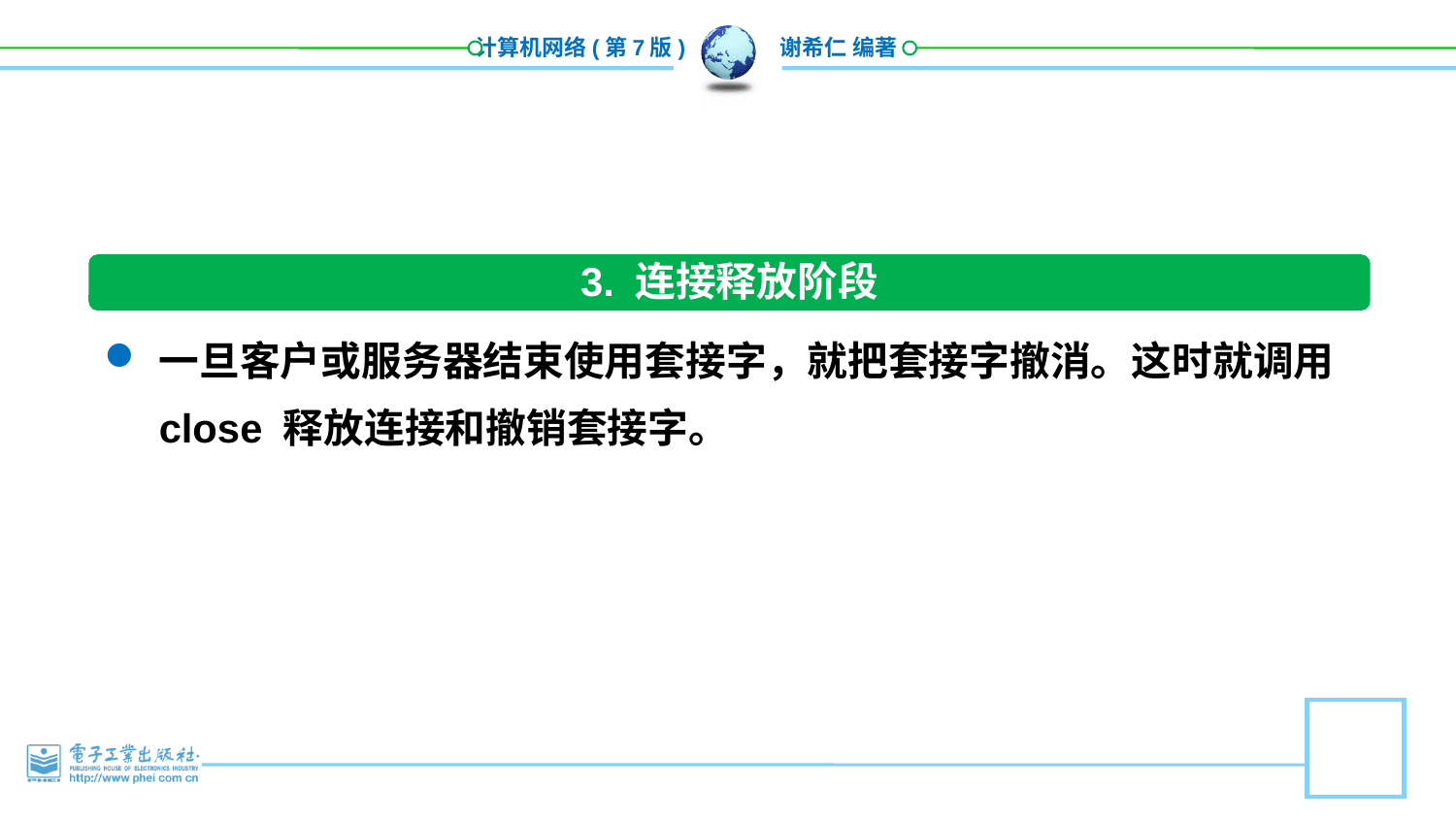

3. 连接释放阶段

一旦客户或服务器结束使用套接字，就把套接字撤消。这时就调用 close 释放连接和撤销套接字。